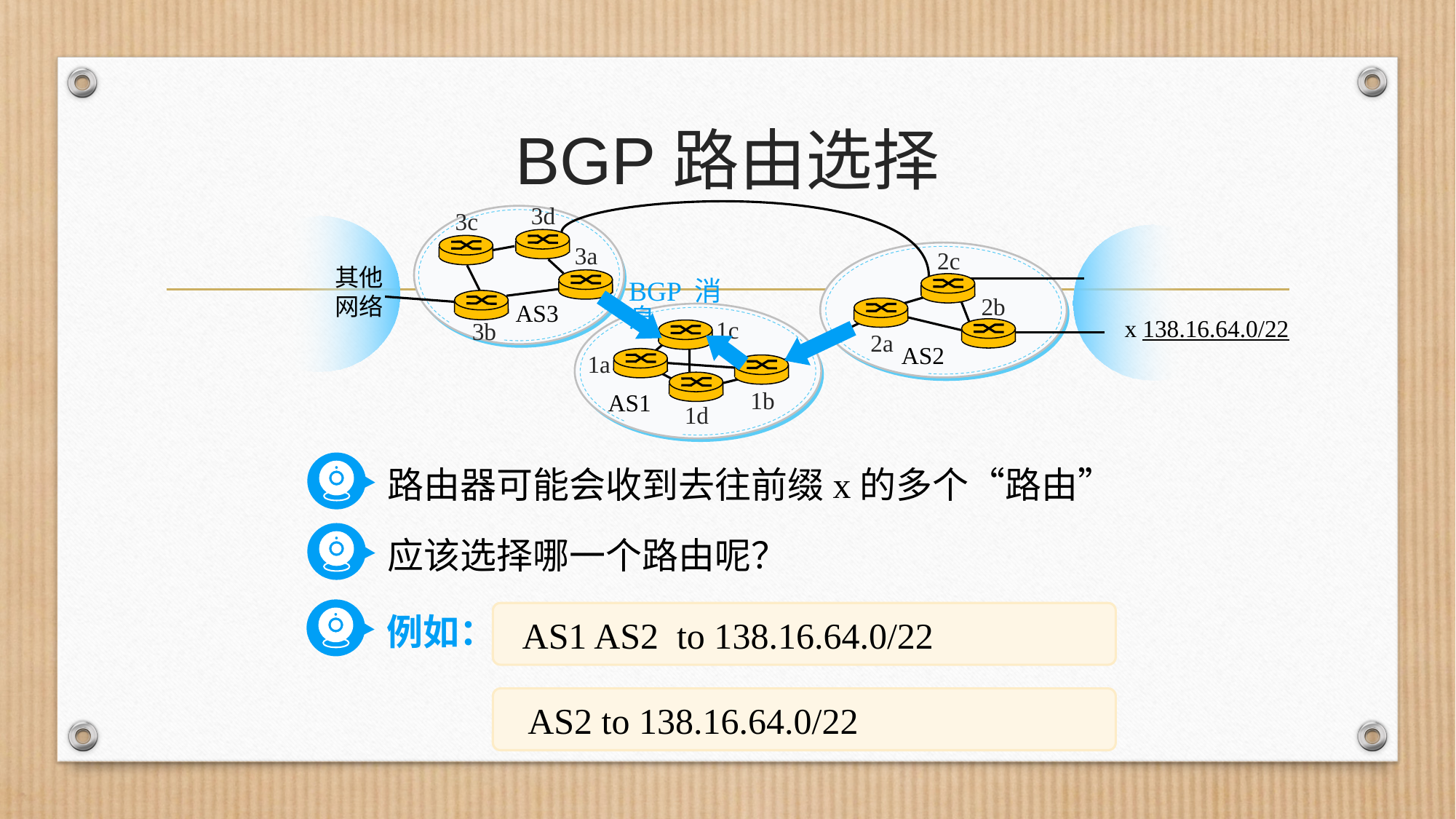

# BGP路由选择
3d

3c

3a

2c

其他网络

BGP 消息

2b

3b
AS3

2a

x 138.16.64.0/22
1c

AS2

1a

1b

1d

AS1

路由器可能会收到去往前缀x的多个“路由”

应该选择哪一个路由呢？

例如：

AS1 AS2  to 138.16.64.0/22

AS2 to 138.16.64.0/22